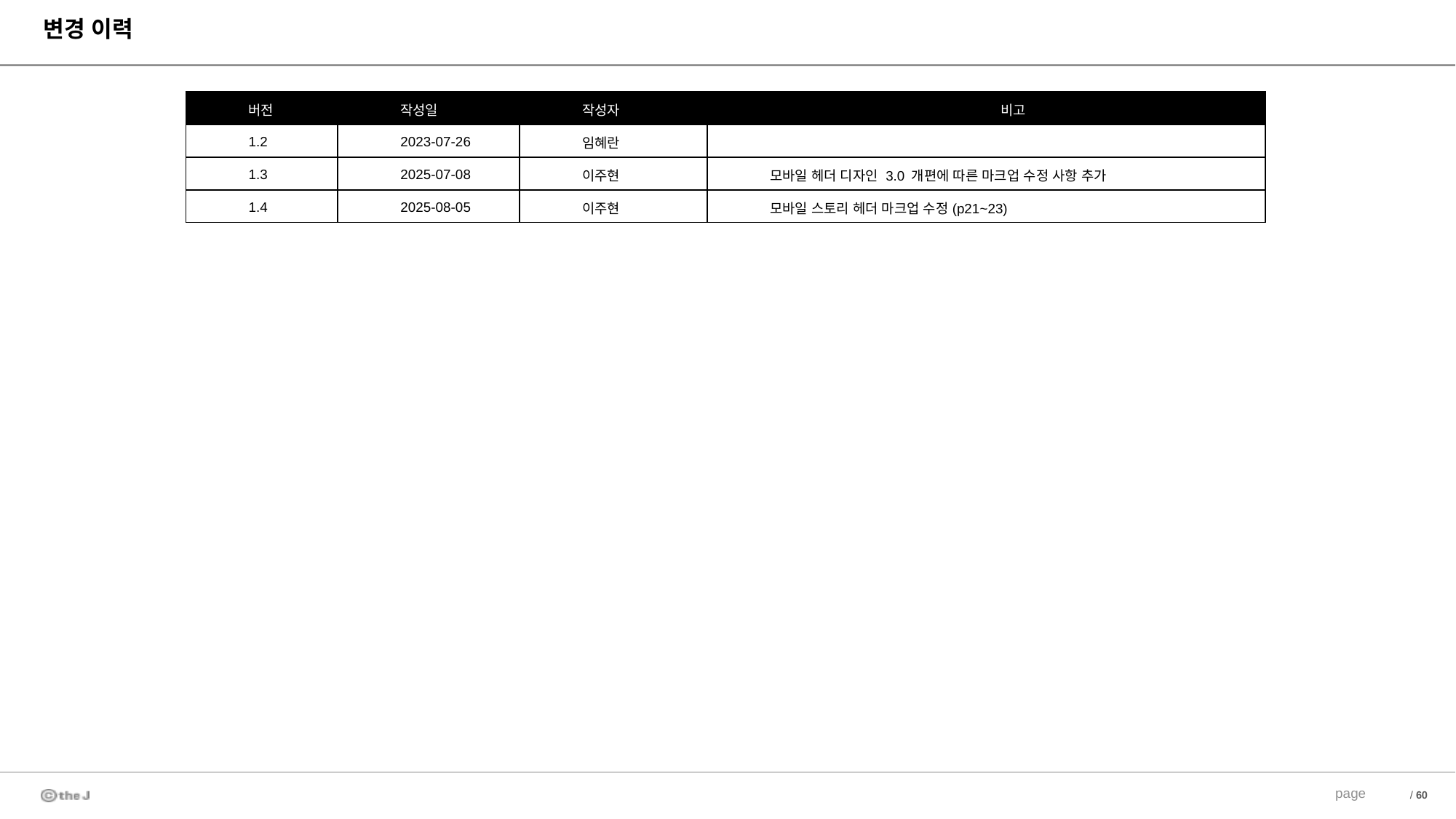

변경 이력
| 버전 | 작성일 | 작성자 | 비고 |
| --- | --- | --- | --- |
| 1.2 | 2023-07-26 | 임혜란 |  |
| 1.3 | 2025-07-08 | 이주현 | 모바일 헤더 디자인 3.0 개편에 따른 마크업 수정 사항 추가 |
| 1.4 | 2025-08-05 | 이주현 | 모바일 스토리 헤더 마크업 수정(p21~23) |